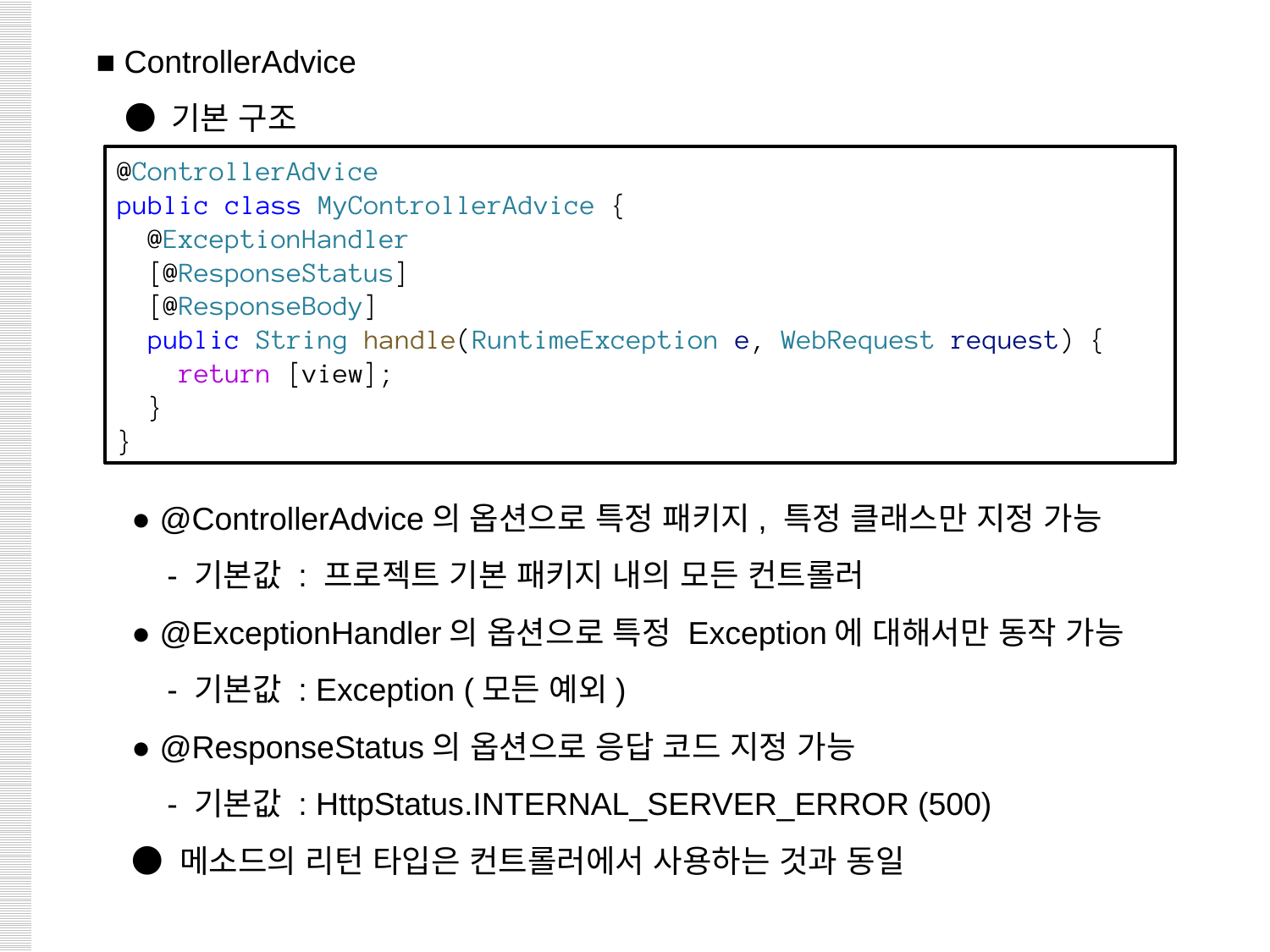

■ ControllerAdvice
    ● 기본 구조

    ● @ControllerAdvice의 옵션으로 특정 패키지, 특정 클래스만 지정 가능
        - 기본값 : 프로젝트 기본 패키지 내의 모든 컨트롤러
    ● @ExceptionHandler의 옵션으로 특정 Exception에 대해서만 동작 가능
        - 기본값 : Exception (모든 예외)
    ● @ResponseStatus의 옵션으로 응답 코드 지정 가능
        - 기본값 : HttpStatus.INTERNAL_SERVER_ERROR (500)
    ● 메소드의 리턴 타입은 컨트롤러에서 사용하는 것과 동일
@ControllerAdvice
public class MyControllerAdvice {
  @ExceptionHandler
  [@ResponseStatus]
  [@ResponseBody]
  public String handle(RuntimeException e, WebRequest request) {
    return [view];
  }
}